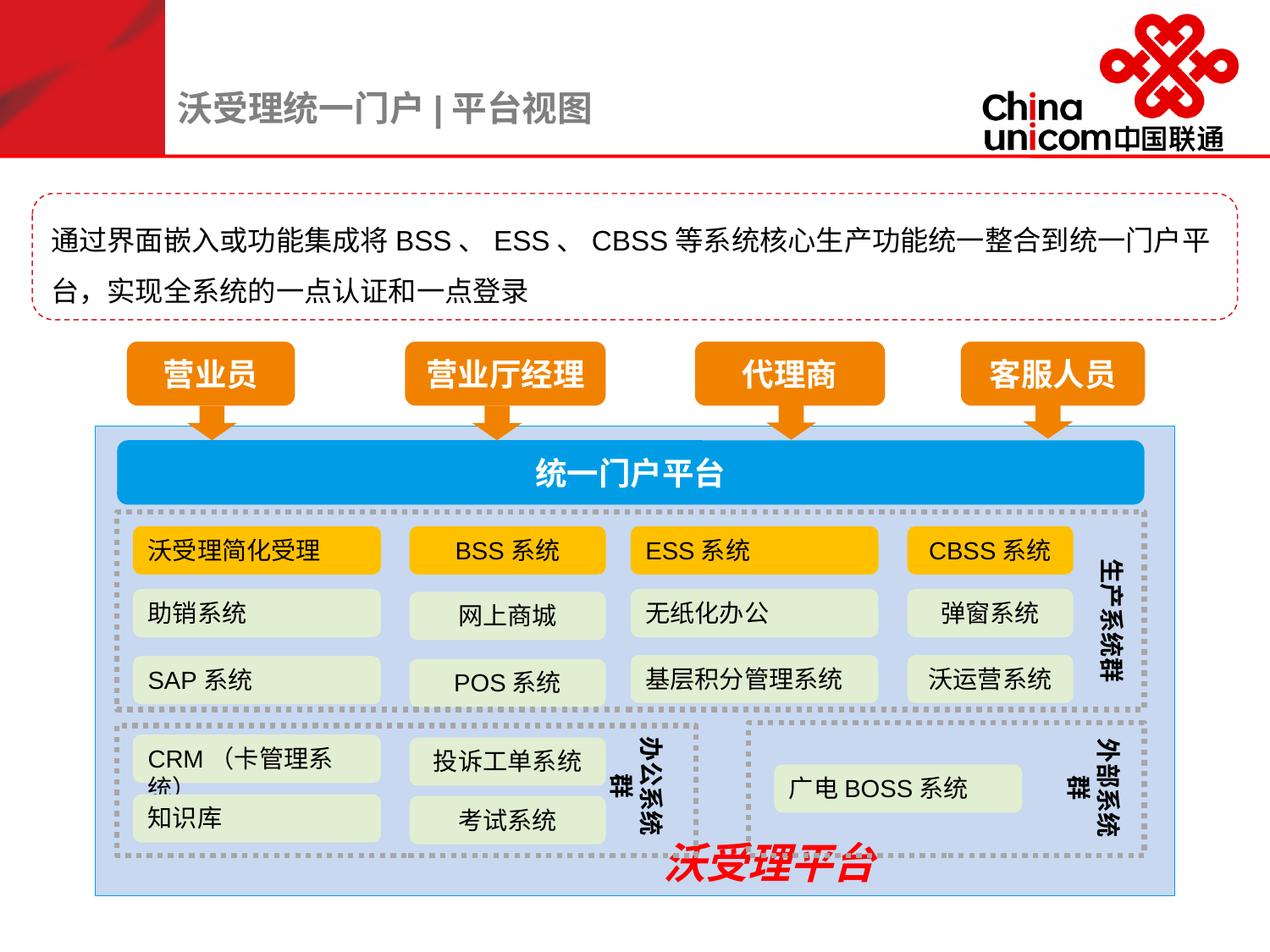

沃受理统一门户|平台视图
通过界面嵌入或功能集成将BSS、ESS、CBSS等系统核心生产功能统一整合到统一门户平台，实现全系统的一点认证和一点登录
营业员
营业厅经理
代理商
客服人员

统一门户平台

沃受理简化受理
BSS系统
ESS系统
CBSS系统
生产系统群
助销系统
无纸化办公
弹窗系统
网上商城
基层积分管理系统
沃运营系统
SAP系统
POS系统
办公系统群
外部系统群

CRM（卡管理系统）
投诉工单系统
广电BOSS系统
知识库
考试系统
沃受理平台